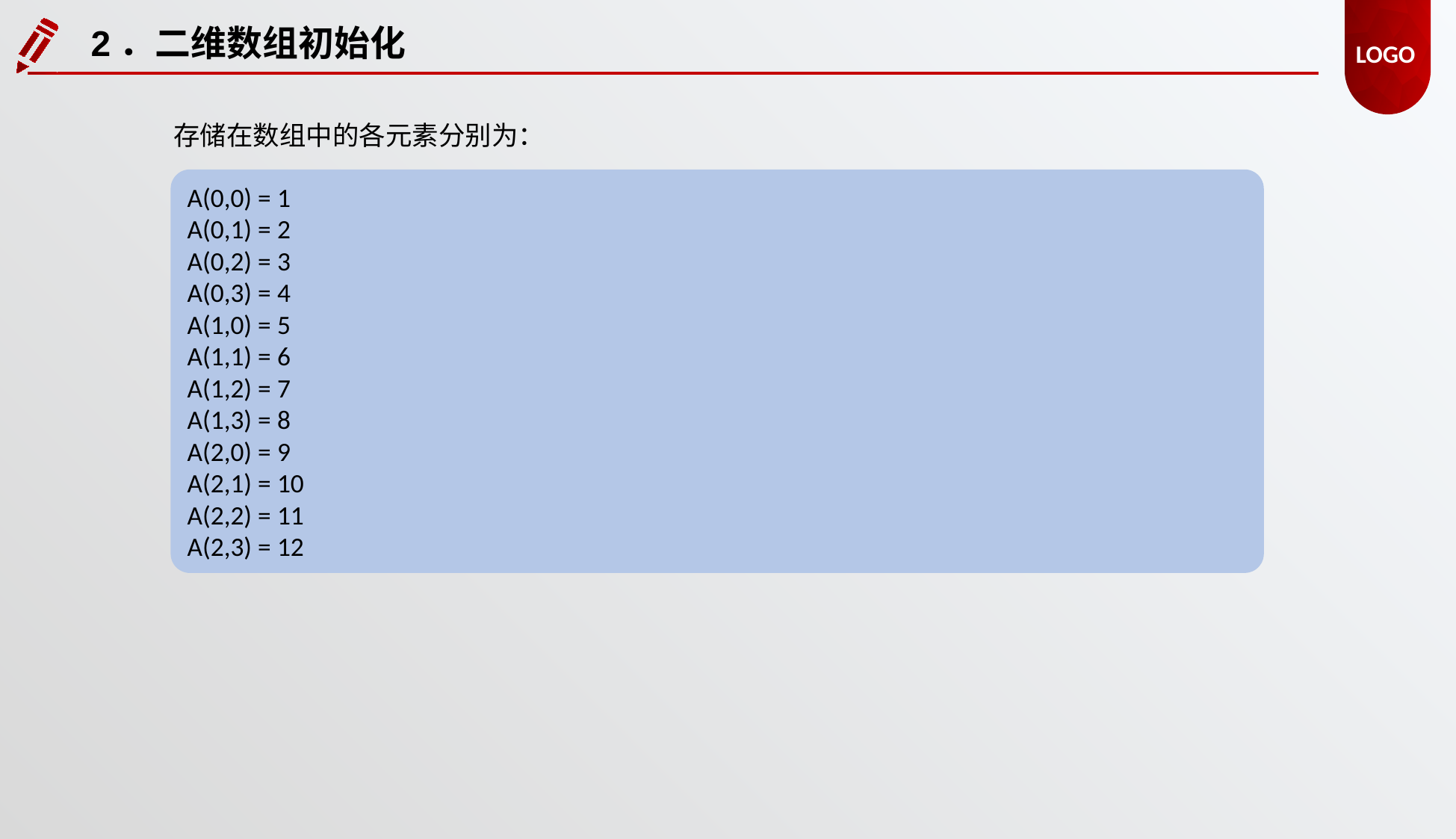

2．二维数组初始化
存储在数组中的各元素分别为：
A(0,0) = 1
A(0,1) = 2
A(0,2) = 3
A(0,3) = 4
A(1,0) = 5
A(1,1) = 6
A(1,2) = 7
A(1,3) = 8
A(2,0) = 9
A(2,1) = 10
A(2,2) = 11
A(2,3) = 12